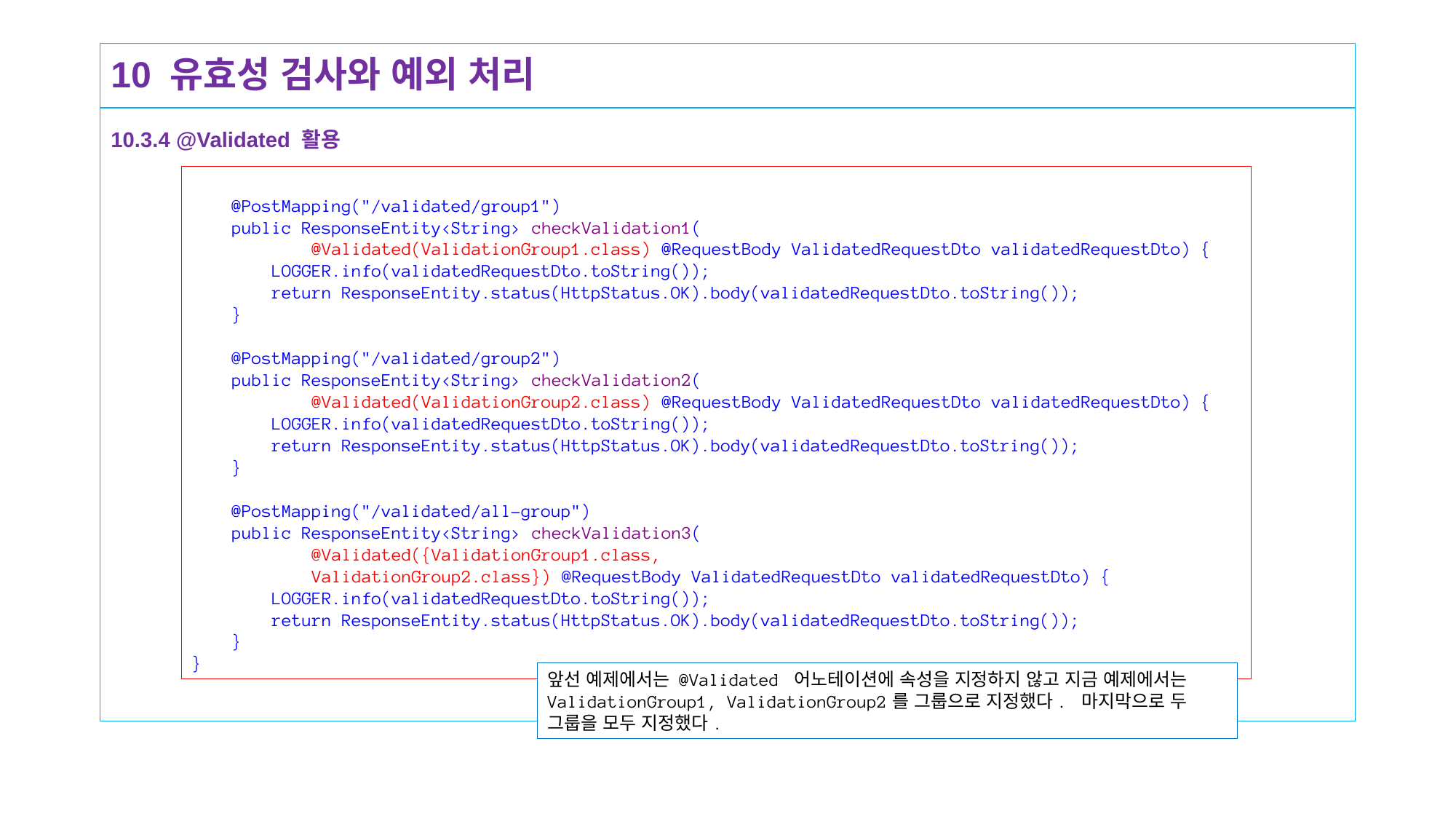

# 10 유효성 검사와 예외 처리
10.3.4 @Validated 활용

    @PostMapping("/validated/group1")
    public ResponseEntity<String> checkValidation1(
            @Validated(ValidationGroup1.class) @RequestBody ValidatedRequestDto validatedRequestDto) {
        LOGGER.info(validatedRequestDto.toString());
        return ResponseEntity.status(HttpStatus.OK).body(validatedRequestDto.toString());
    }

    @PostMapping("/validated/group2")
    public ResponseEntity<String> checkValidation2(
            @Validated(ValidationGroup2.class) @RequestBody ValidatedRequestDto validatedRequestDto) {
        LOGGER.info(validatedRequestDto.toString());
        return ResponseEntity.status(HttpStatus.OK).body(validatedRequestDto.toString());
    }

    @PostMapping("/validated/all-group")
    public ResponseEntity<String> checkValidation3(
            @Validated({ValidationGroup1.class,
            ValidationGroup2.class}) @RequestBody ValidatedRequestDto validatedRequestDto) {
        LOGGER.info(validatedRequestDto.toString());
        return ResponseEntity.status(HttpStatus.OK).body(validatedRequestDto.toString());
    }
}
앞선 예제에서는 @Validated 어노테이션에 속성을 지정하지 않고 지금 예제에서는 ValidationGroup1, ValidationGroup2를 그룹으로 지정했다. 마지막으로 두 그룹을 모두 지정했다.